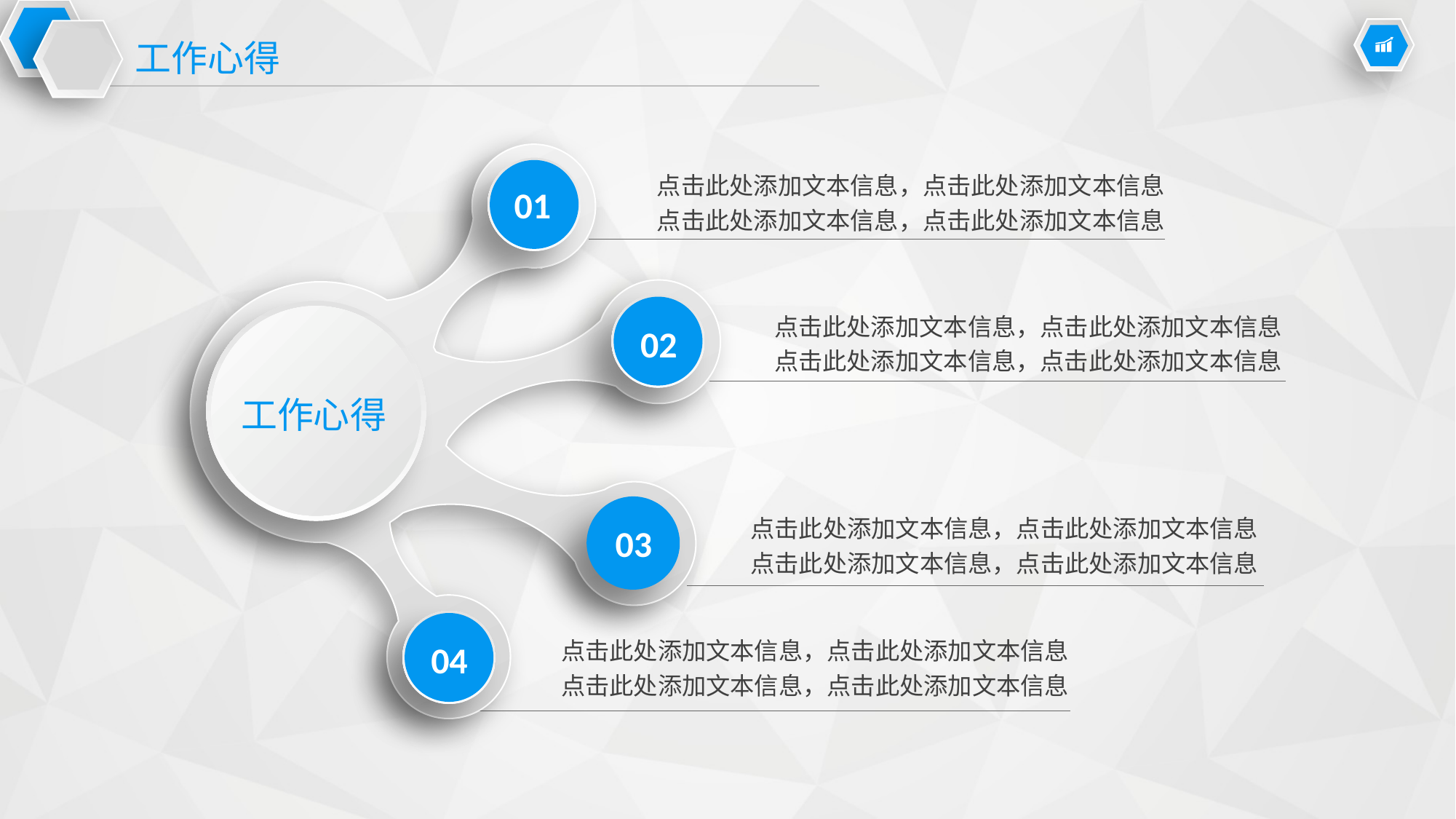

工作心得
点击此处添加文本信息，点击此处添加文本信息
点击此处添加文本信息，点击此处添加文本信息

01
点击此处添加文本信息，点击此处添加文本信息
点击此处添加文本信息，点击此处添加文本信息
02
工作心得
点击此处添加文本信息，点击此处添加文本信息
点击此处添加文本信息，点击此处添加文本信息
03
点击此处添加文本信息，点击此处添加文本信息
点击此处添加文本信息，点击此处添加文本信息

04